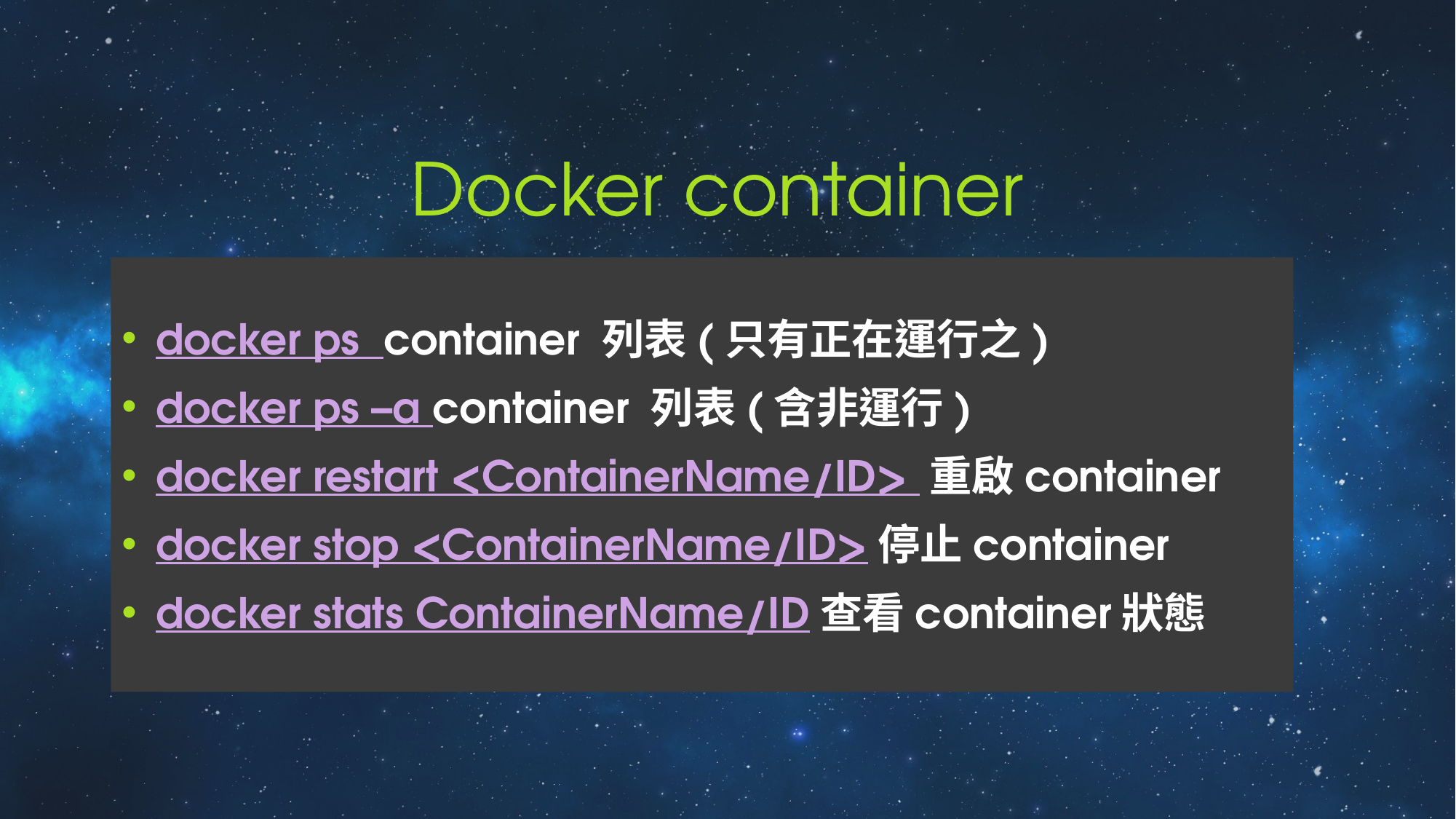

# Docker container
docker ps  container 列表(只有正在運行之)
docker ps –a container 列表(含非運行)
docker restart <ContainerName/ID> 重啟container
docker stop <ContainerName/ID>停止container
docker stats ContainerName/ID查看container狀態